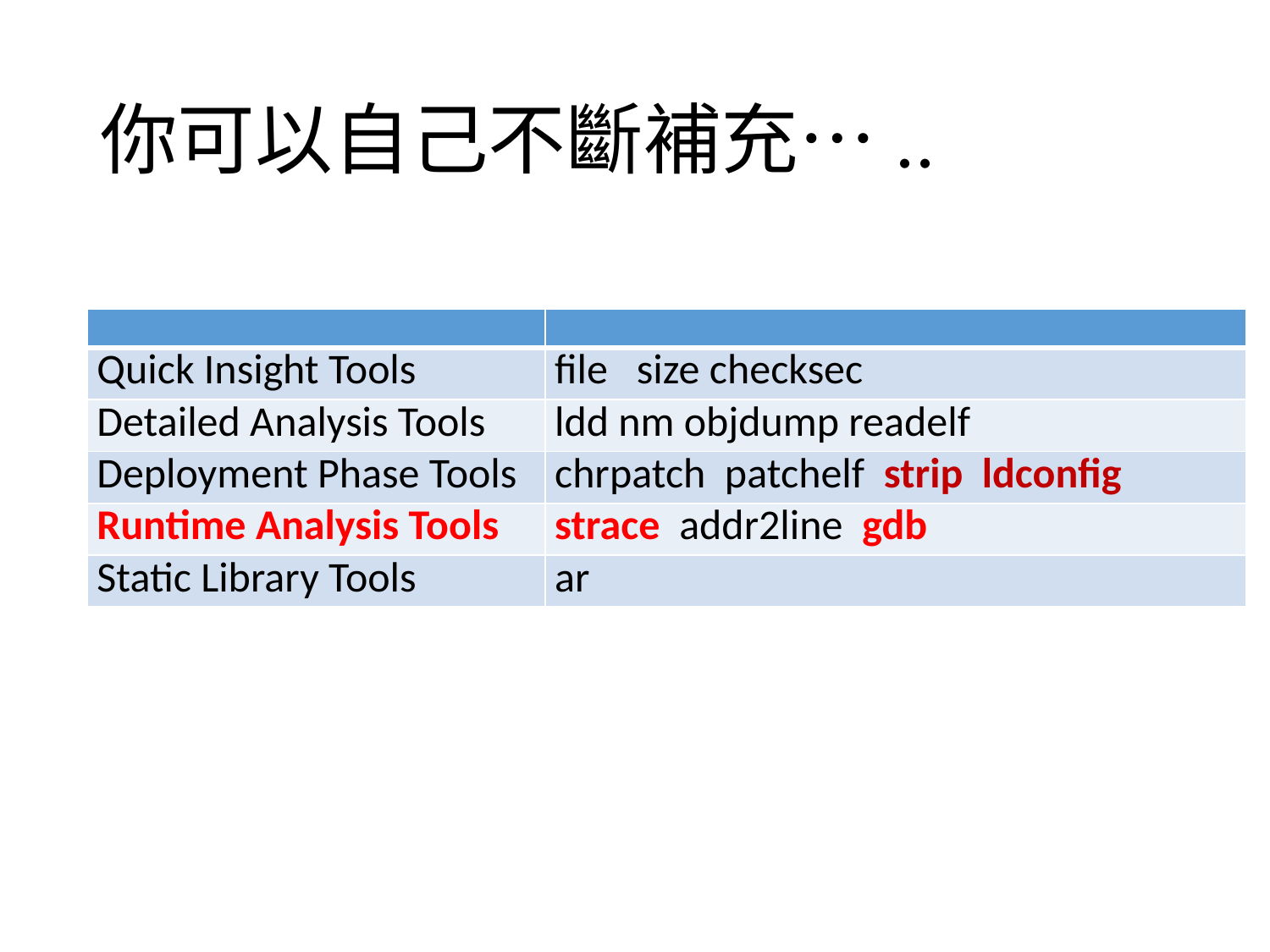

# 你可以自己不斷補充…..
|  |  |
| --- | --- |
| Quick Insight Tools | file size checksec |
| Detailed Analysis Tools | ldd nm objdump readelf |
| Deployment Phase Tools | chrpatch patchelf strip ldconfig |
| Runtime Analysis Tools | strace addr2line gdb |
| Static Library Tools | ar |